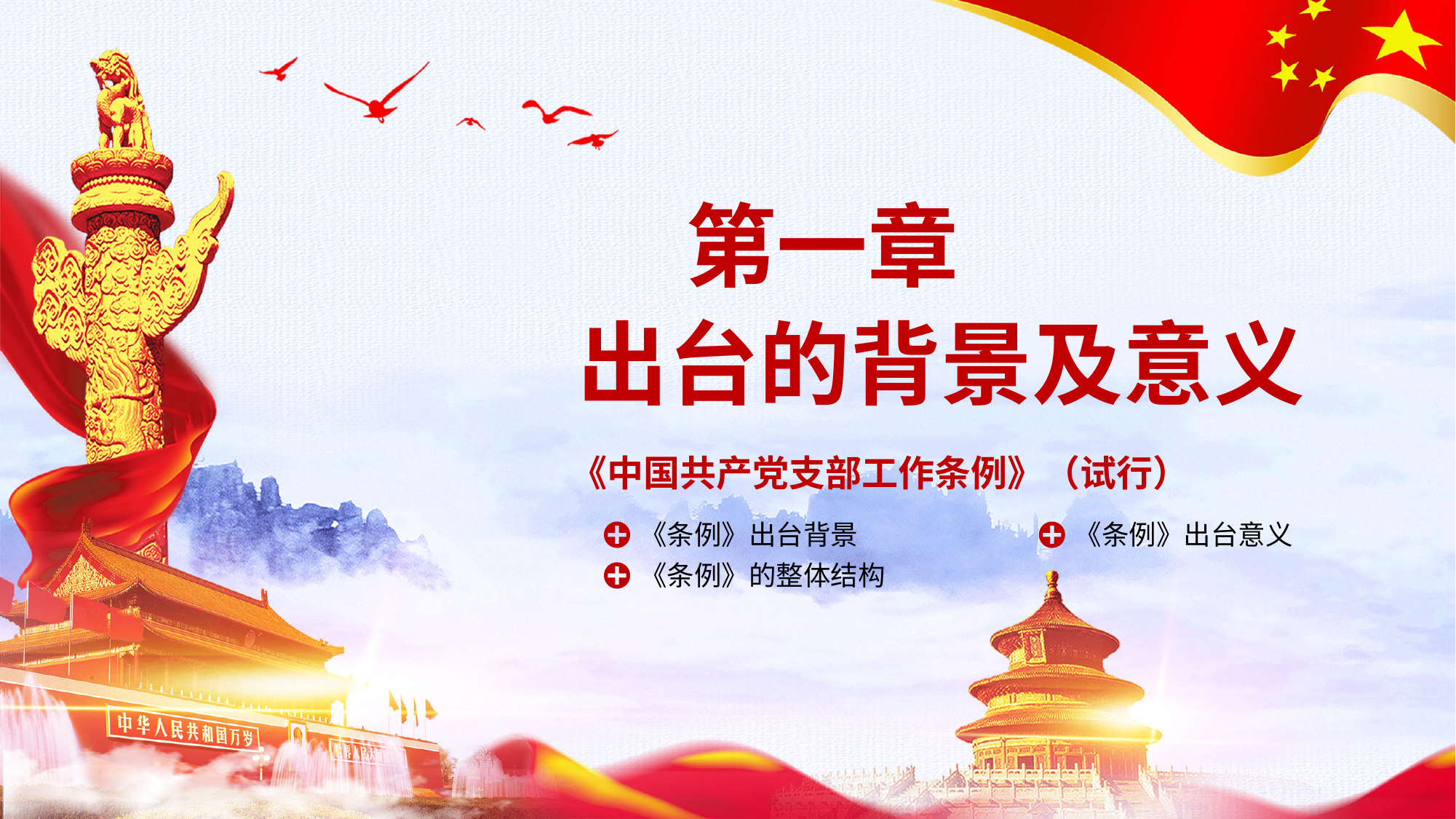

第一章
出台的背景及意义
《中国共产党支部工作条例》（试行）
《条例》出台背景
《条例》出台意义

《条例》的整体结构